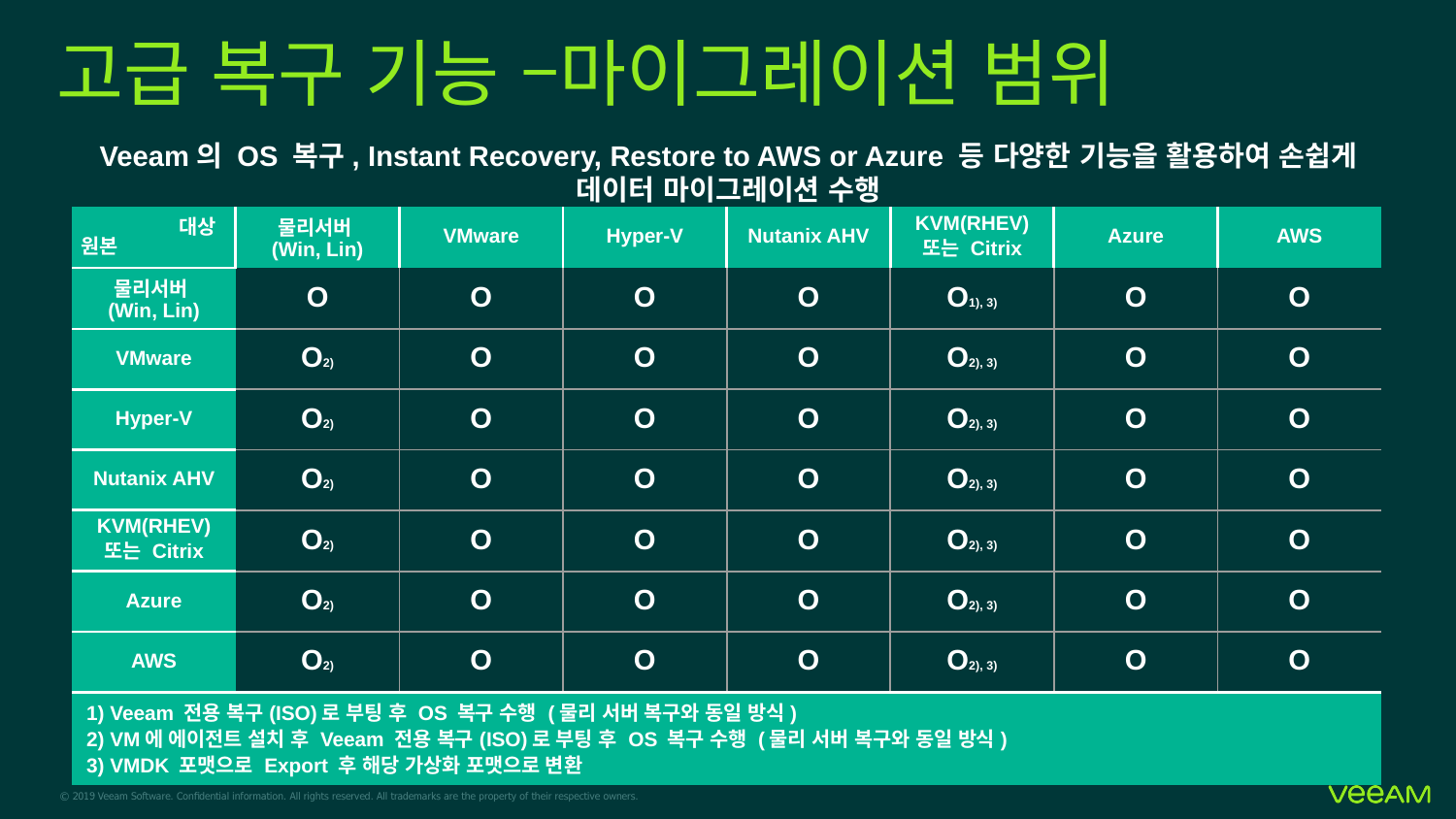

# 고급 복구 기능 –마이그레이션 범위
Veeam의 OS 복구, Instant Recovery, Restore to AWS or Azure 등 다양한 기능을 활용하여 손쉽게 데이터 마이그레이션 수행
대상
|  | 물리서버 (Win, Lin) | VMware | Hyper-V | Nutanix AHV | KVM(RHEV) 또는 Citrix | Azure | AWS |
| --- | --- | --- | --- | --- | --- | --- | --- |
| 물리서버 (Win, Lin) | O | O | O | O | O1), 3) | O | O |
| VMware | O2) | O | O | O | O2), 3) | O | O |
| Hyper-V | O2) | O | O | O | O2), 3) | O | O |
| Nutanix AHV | O2) | O | O | O | O2), 3) | O | O |
| KVM(RHEV) 또는 Citrix | O2) | O | O | O | O2), 3) | O | O |
| Azure | O2) | O | O | O | O2), 3) | O | O |
| AWS | O2) | O | O | O | O2), 3) | O | O |
| 1) Veeam 전용 복구(ISO)로 부팅 후 OS 복구 수행 (물리 서버 복구와 동일 방식) 2) VM에 에이전트 설치 후 Veeam 전용 복구(ISO)로 부팅 후 OS 복구 수행 (물리 서버 복구와 동일 방식) 3) VMDK 포맷으로 Export 후 해당 가상화 포맷으로 변환 |  |  |  |  |  |  |  |
원본